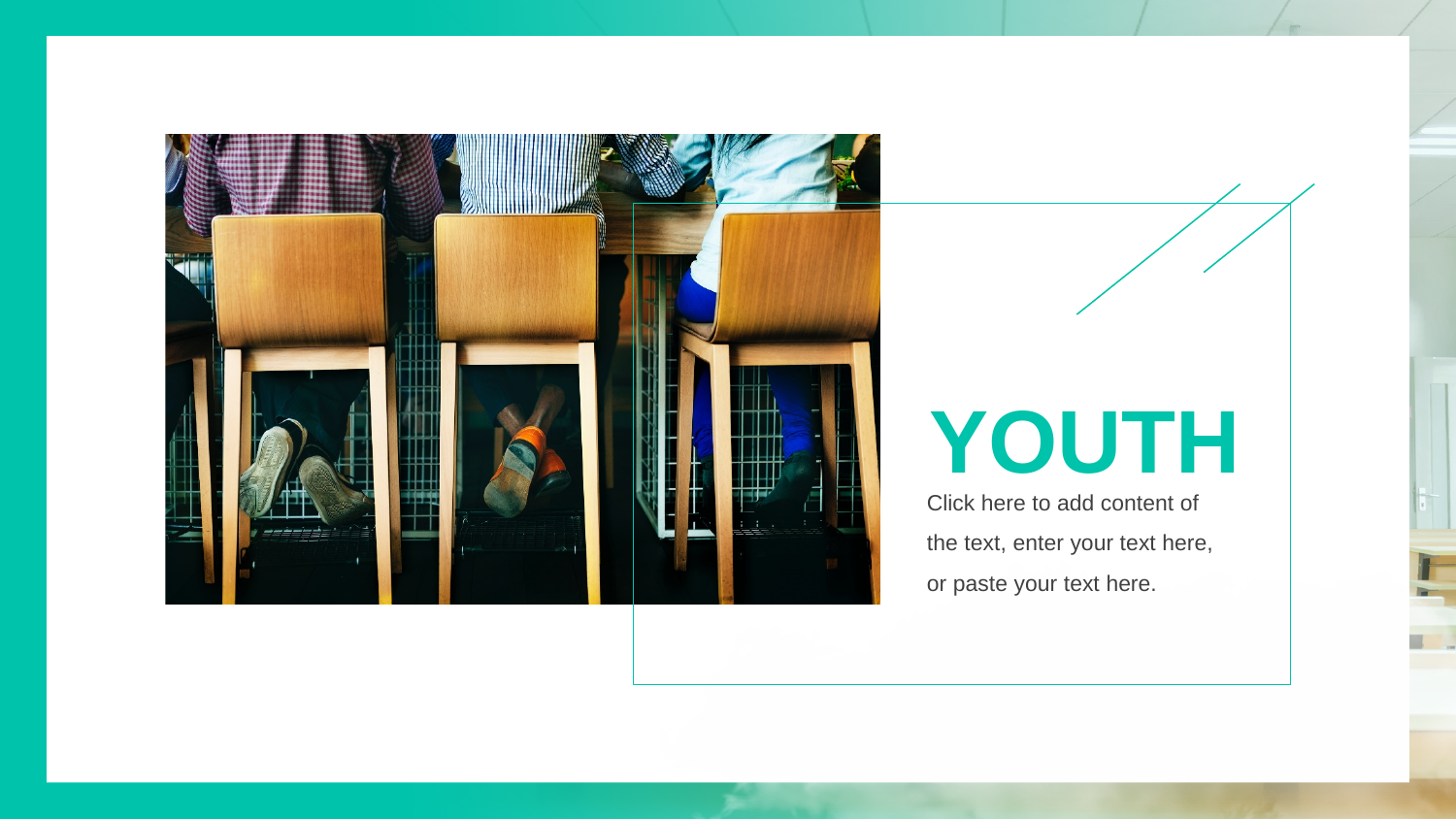

梦 想
YOUTH！去看红色的朝霞
带上 我的恋歌
你迎风吟唱 露水挂在发梢

YOUTH
Click here to add content of the text, enter your text here, or paste your text here.